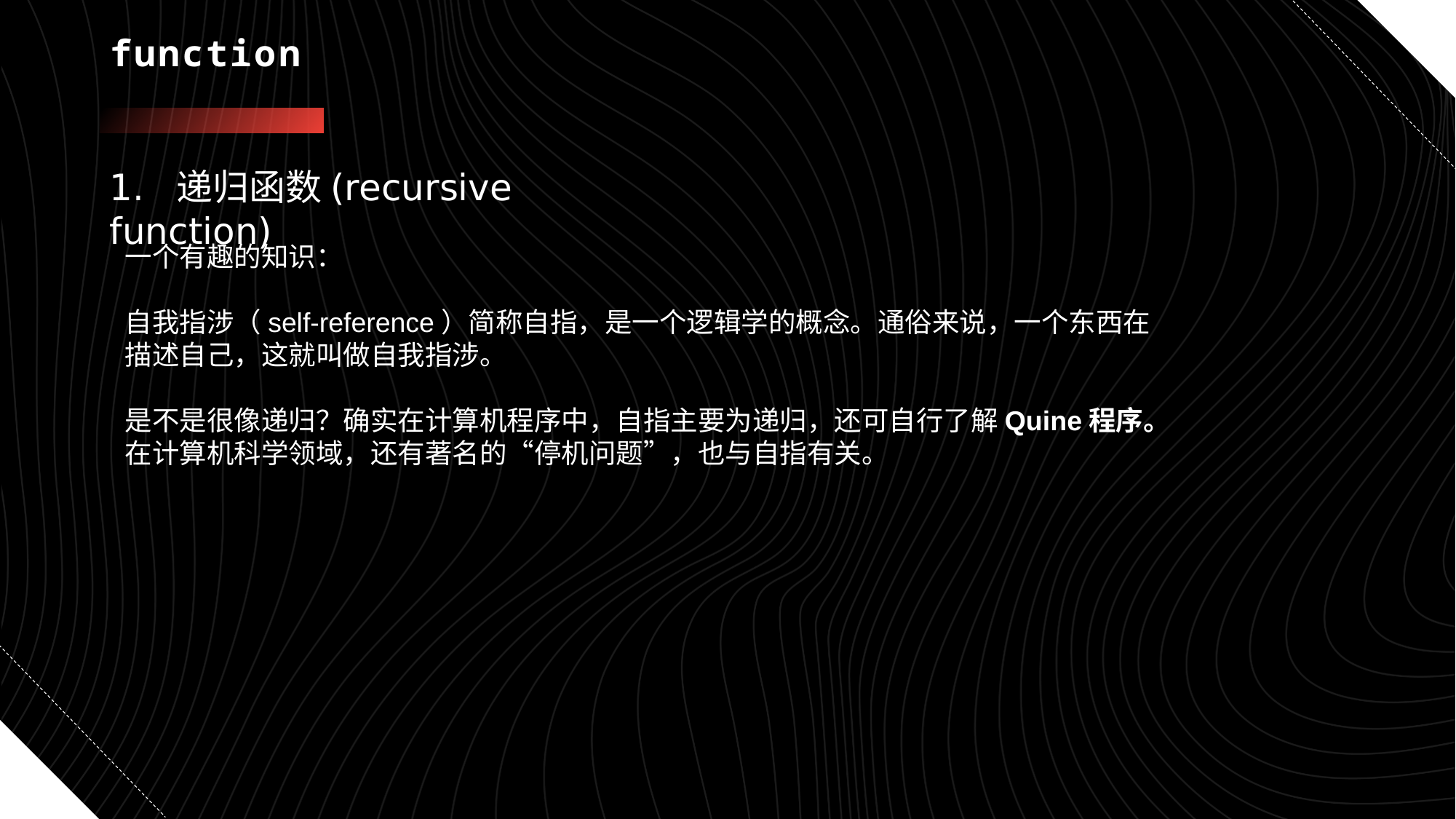

# function
1.  递归函数(recursive function)
一个有趣的知识：

自我指涉（self-reference）简称自指，是一个逻辑学的概念。通俗来说，一个东西在描述自己，这就叫做自我指涉。

是不是很像递归？确实在计算机程序中，自指主要为递归，还可自行了解Quine程序。
在计算机科学领域，还有著名的“停机问题”，也与自指有关。